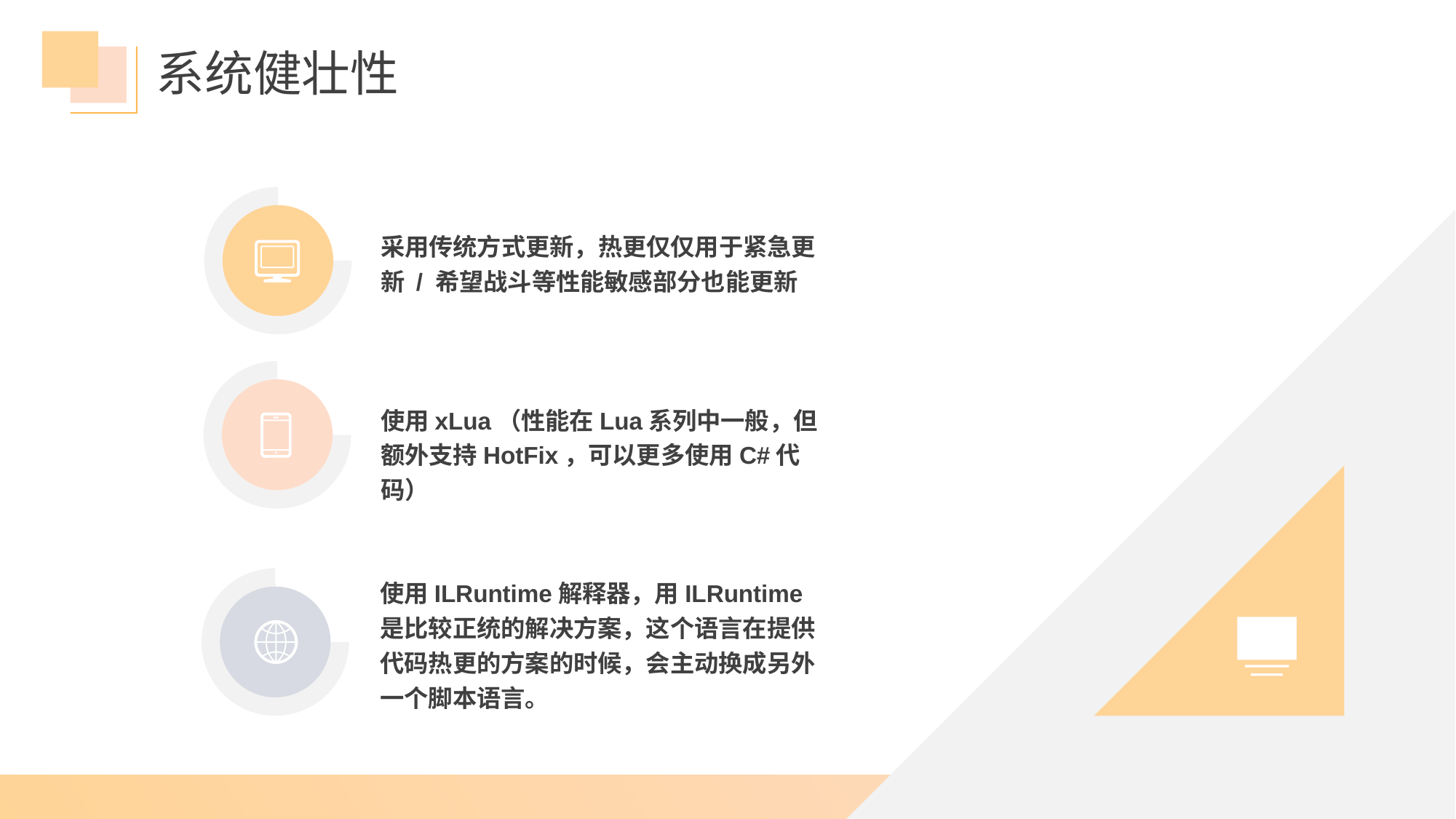

系统健壮性

采用传统方式更新，热更仅仅用于紧急更新 / 希望战斗等性能敏感部分也能更新

使用xLua（性能在Lua系列中一般，但额外支持HotFix，可以更多使用C#代码）

使用ILRuntime解释器，用ILRuntime是比较正统的解决方案，这个语言在提供代码热更的方案的时候，会主动换成另外一个脚本语言。